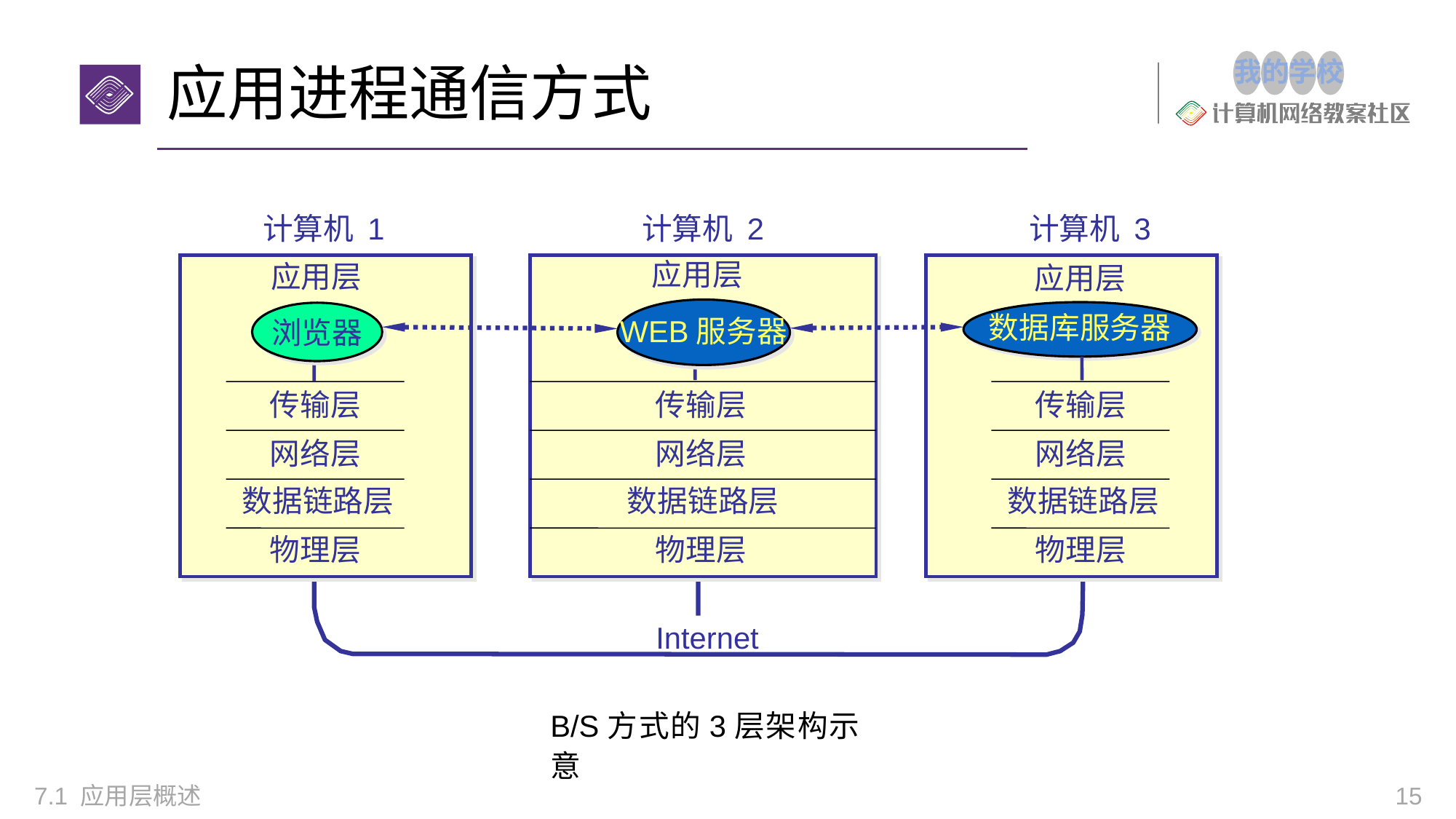

# 应用进程通信方式
计算机 1
计算机 2
计算机 3
应用层
应用层
应用层

WEB服务器
数据库服务器
浏览器

传输层
传输层
传输层

网络层
网络层
网络层

数据链路层
数据链路层
数据链路层

物理层
物理层
物理层

Internet
B/S方式的3层架构示意
7.1 应用层概述
15